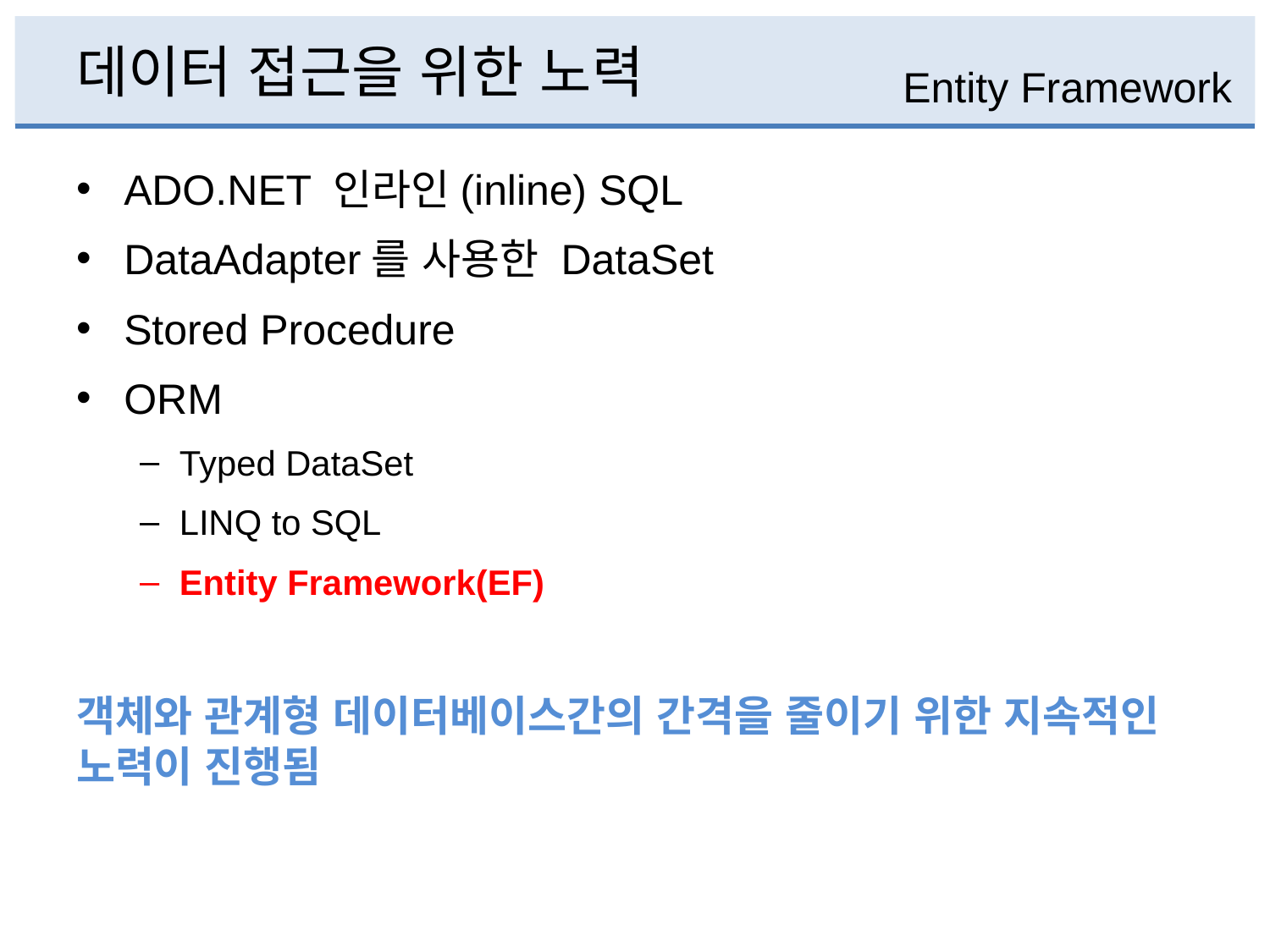

# 데이터 접근을 위한 노력
Entity Framework
ADO.NET 인라인(inline) SQL
DataAdapter를 사용한 DataSet
Stored Procedure
ORM
Typed DataSet
LINQ to SQL
Entity Framework(EF)

객체와 관계형 데이터베이스간의 간격을 줄이기 위한 지속적인 노력이 진행됨